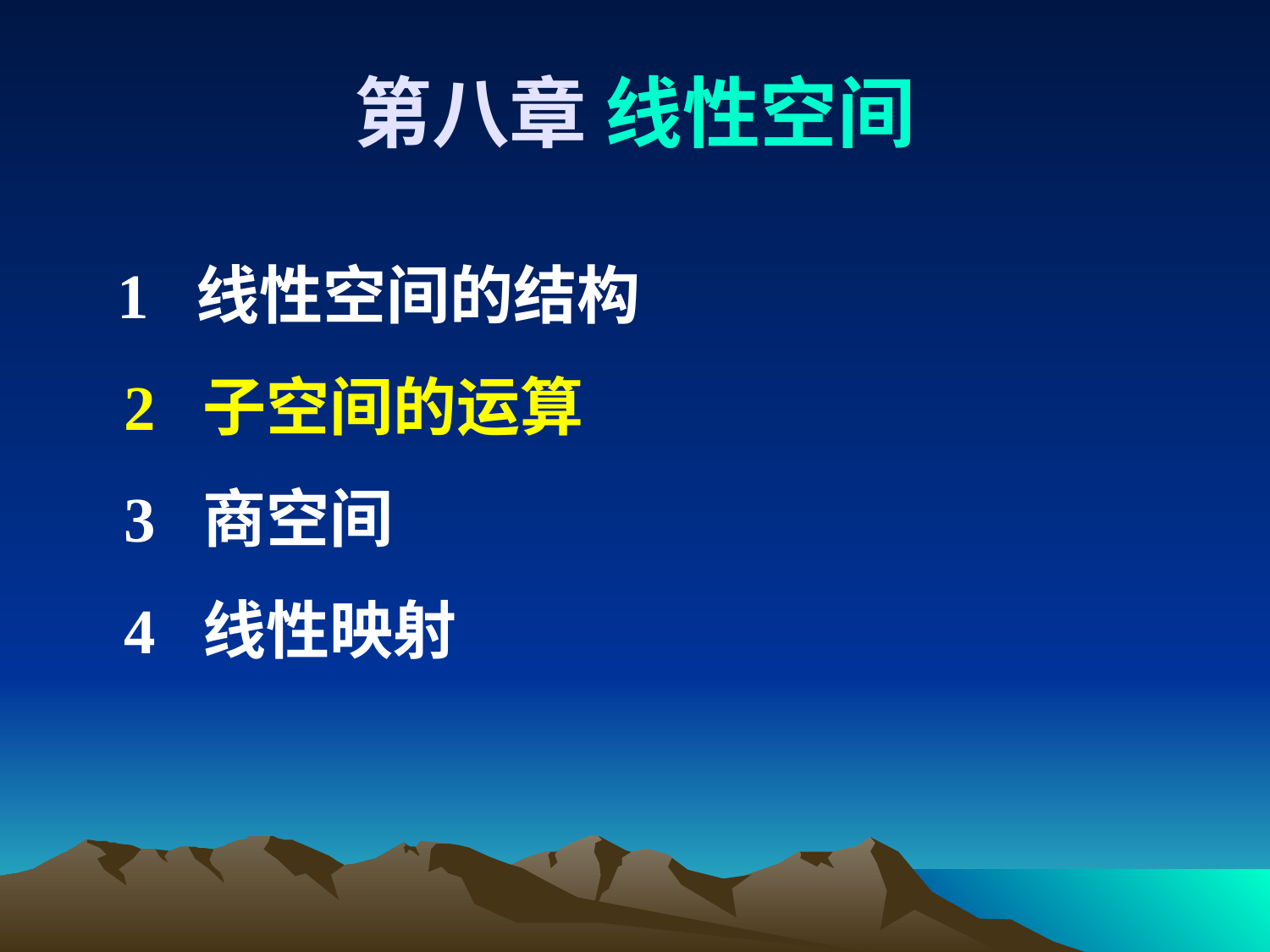

# 第八章 线性空间
   1  线性空间的结构
   2  子空间的运算
   3  商空间
   4  线性映射